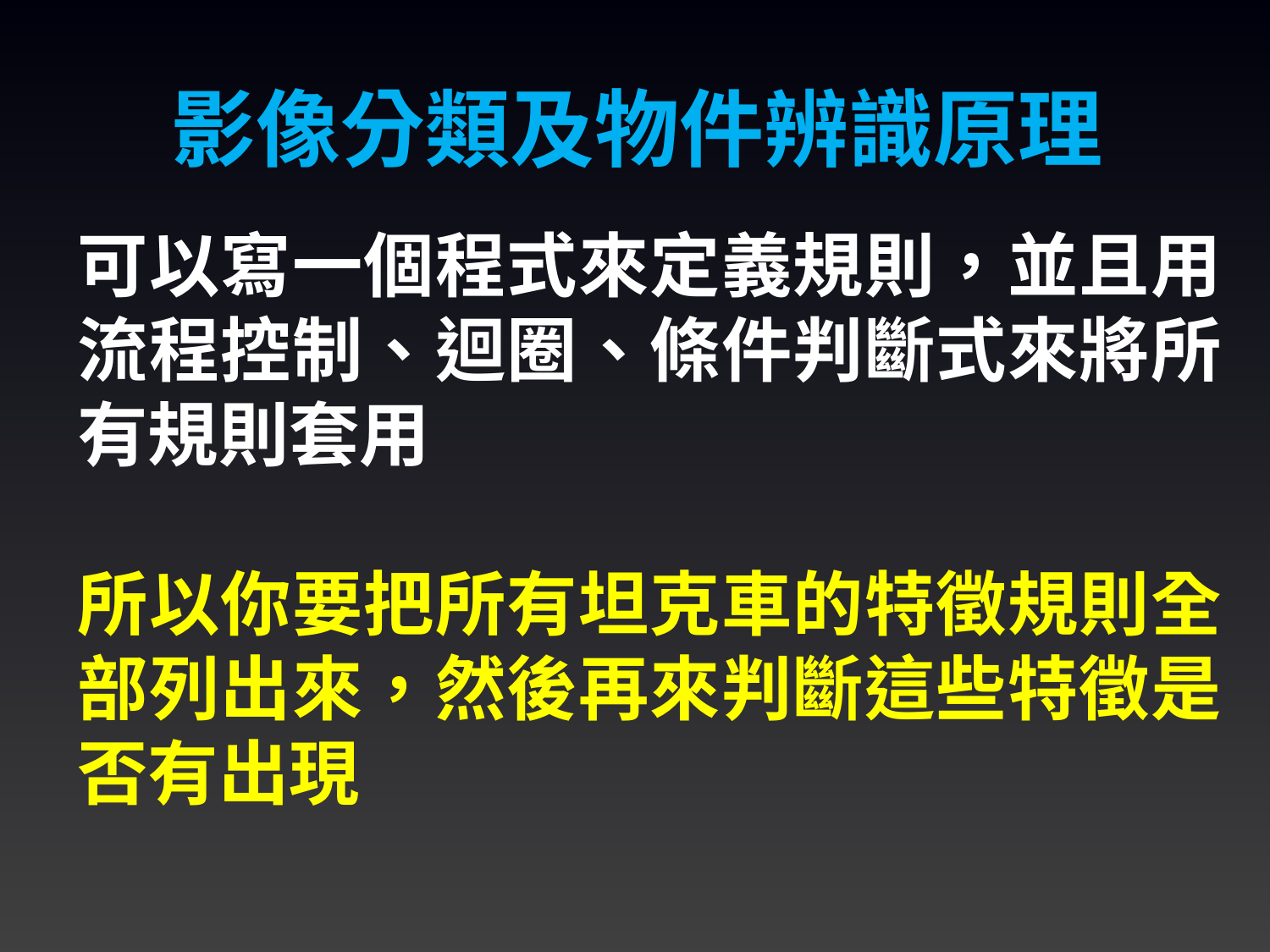

影像分類及物件辨識原理
可以寫一個程式來定義規則，並且用流程控制、迴圈、條件判斷式來將所有規則套用

所以你要把所有坦克車的特徵規則全部列出來，然後再來判斷這些特徵是否有出現